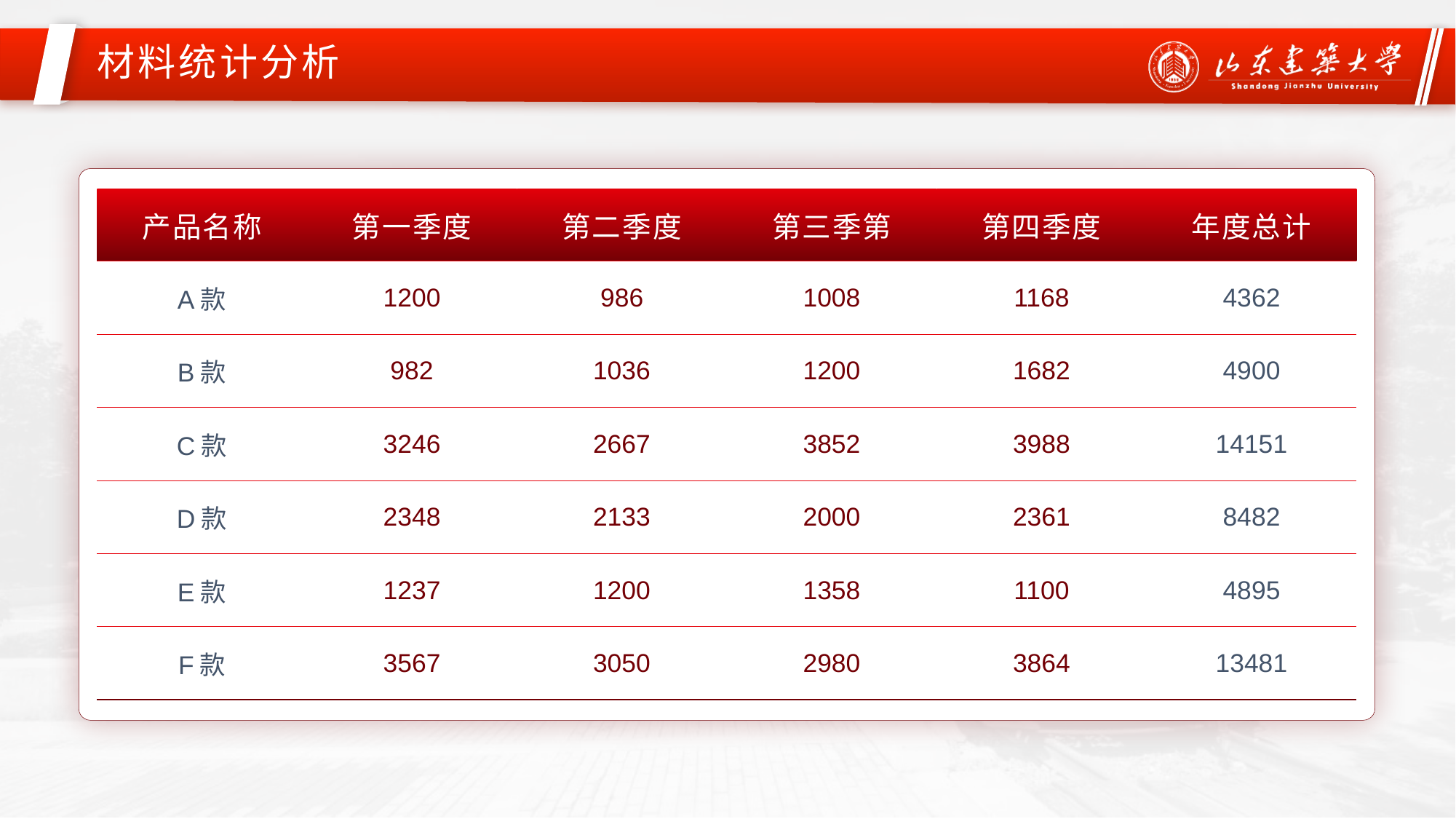

材料统计分析

| 产品名称 | 第一季度 | 第二季度 | 第三季第 | 第四季度 | 年度总计 |
| --- | --- | --- | --- | --- | --- |
| A款 | 1200 | 986 | 1008 | 1168 | 4362 |
| B款 | 982 | 1036 | 1200 | 1682 | 4900 |
| C款 | 3246 | 2667 | 3852 | 3988 | 14151 |
| D款 | 2348 | 2133 | 2000 | 2361 | 8482 |
| E款 | 1237 | 1200 | 1358 | 1100 | 4895 |
| F款 | 3567 | 3050 | 2980 | 3864 | 13481 |